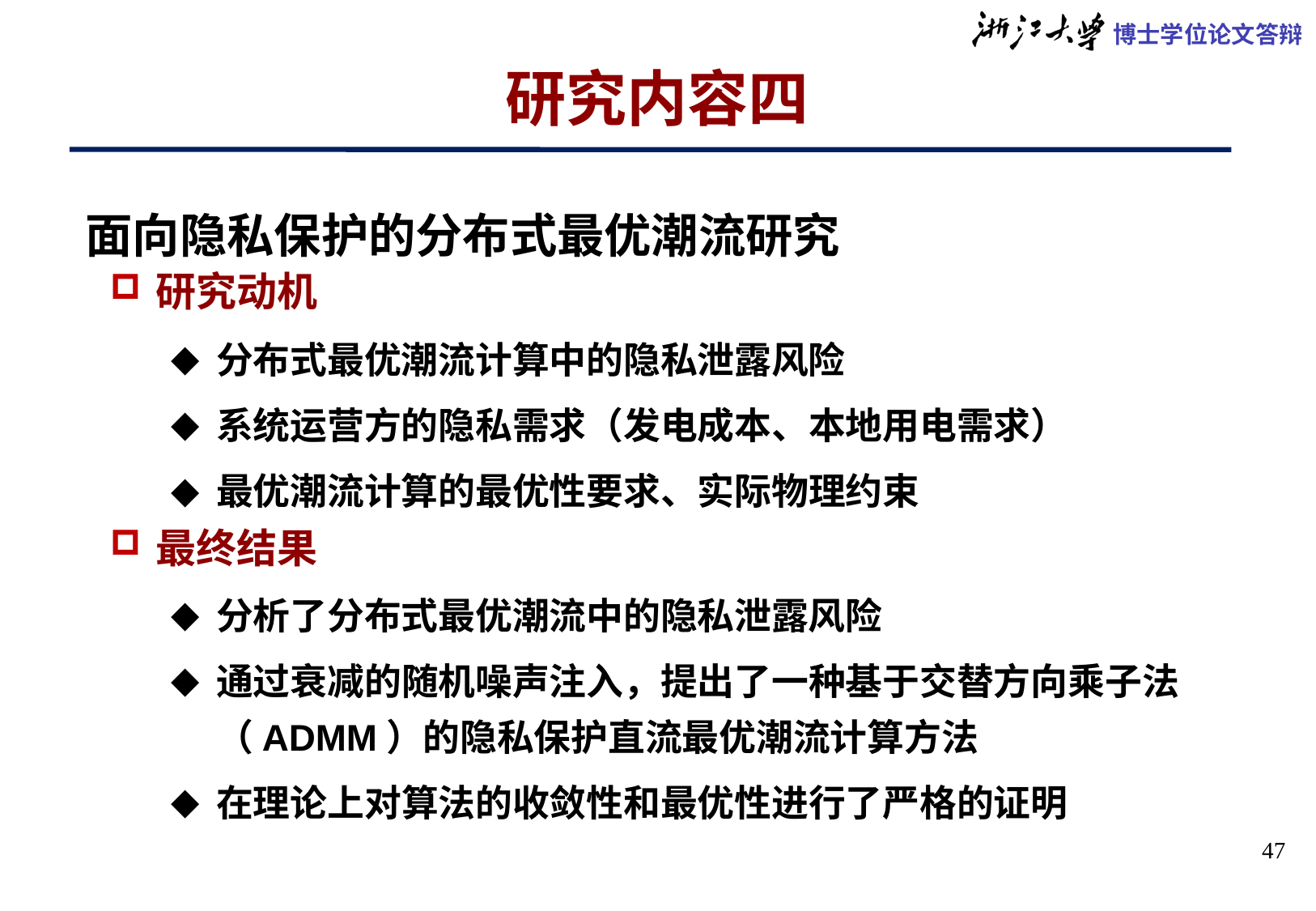

# 研究内容四
面向隐私保护的分布式最优潮流研究
研究动机
分布式最优潮流计算中的隐私泄露风险
系统运营方的隐私需求（发电成本、本地用电需求）
最优潮流计算的最优性要求、实际物理约束
最终结果
分析了分布式最优潮流中的隐私泄露风险
通过衰减的随机噪声注入，提出了一种基于交替方向乘子法（ADMM）的隐私保护直流最优潮流计算方法
在理论上对算法的收敛性和最优性进行了严格的证明

47